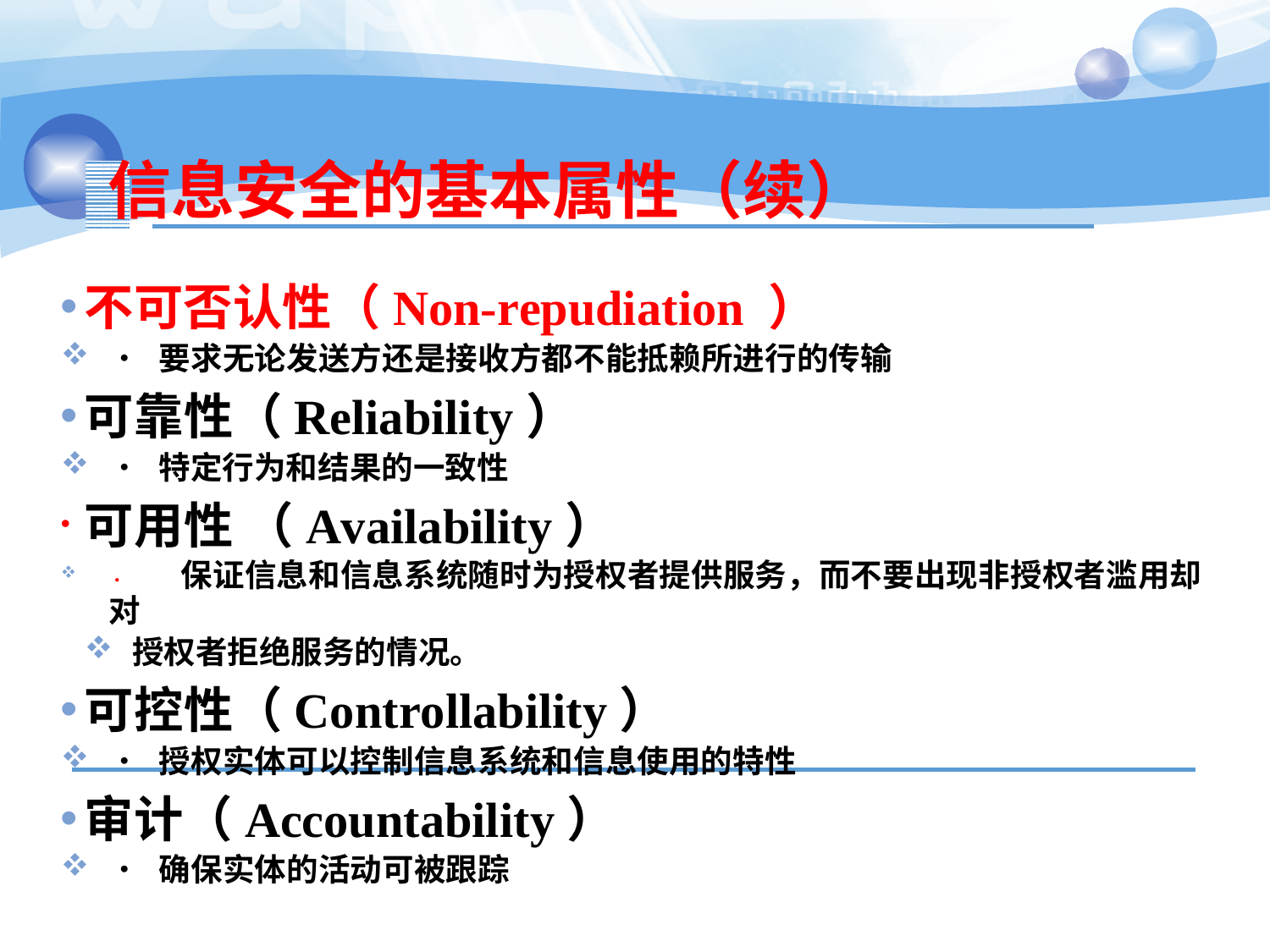

# 信息安全的基本属性（续）

不可否认性（Non-repudiation ）
• 要求无论发送方还是接收方都不能抵赖所进行的传输
可靠性（Reliability）
• 特定行为和结果的一致性
可用性 （Availability）
•	保证信息和信息系统随时为授权者提供服务，而不要出现非授权者滥用却对
授权者拒绝服务的情况。
可控性（Controllability）
• 授权实体可以控制信息系统和信息使用的特性
审计（Accountability）
• 确保实体的活动可被跟踪